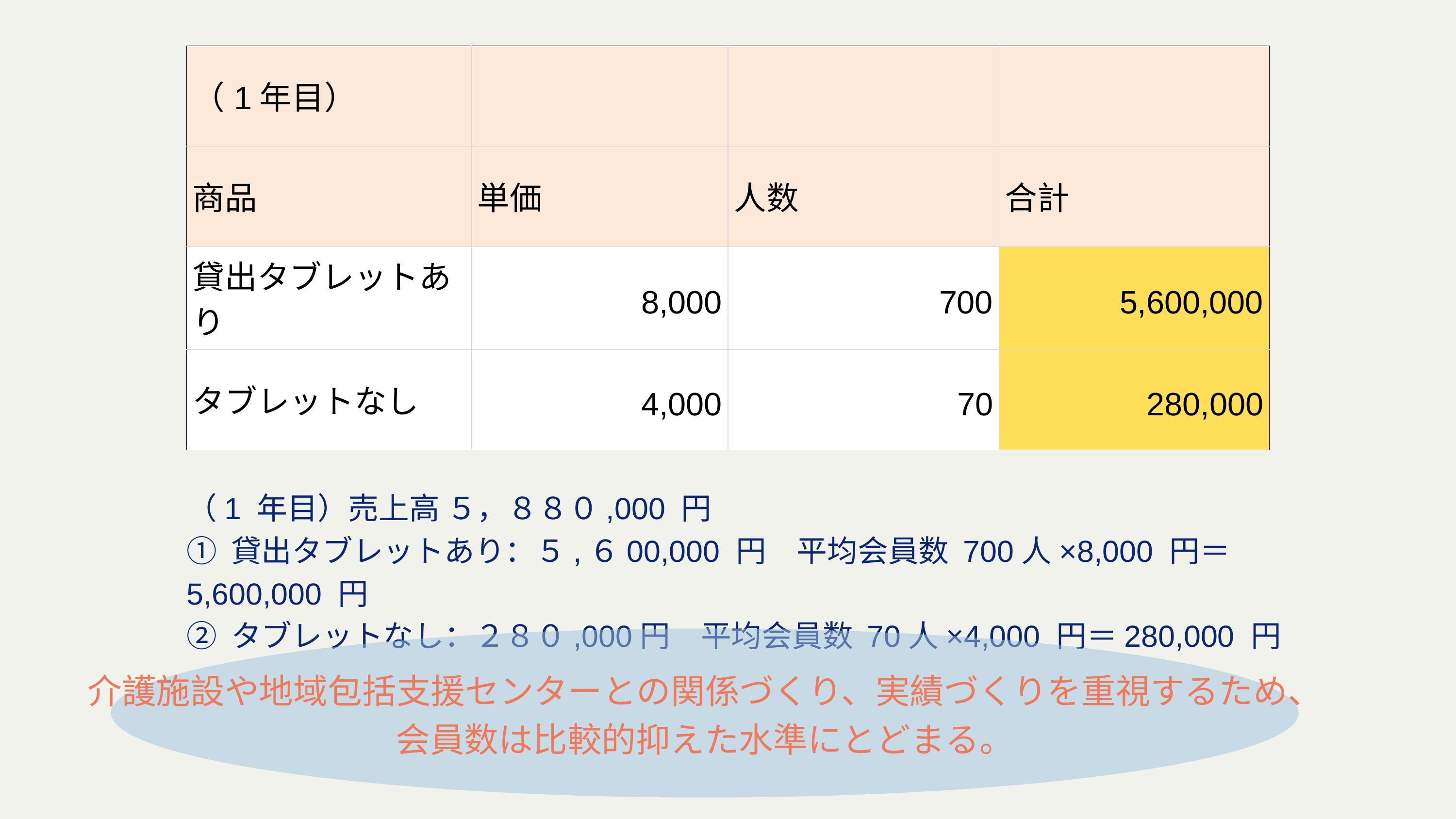

| （1年目） |  |  |  |
| --- | --- | --- | --- |
| 商品 | 単価 | 人数 | 合計 |
| 貸出タブレットあり | 8,000 | 700 | 5,600,000 |
| タブレットなし | 4,000 | 70 | 280,000 |
（1 年目）売上高 ５，８８０,000 円
① 貸出タブレットあり：５,６00,000 円　平均会員数 700人×8,000 円＝5,600,000 円
② タブレットなし：２８０,000円　平均会員数 70人×4,000 円＝280,000 円

介護施設や地域包括支援センターとの関係づくり、実績づくりを重視するため、
会員数は比較的抑えた水準にとどまる。